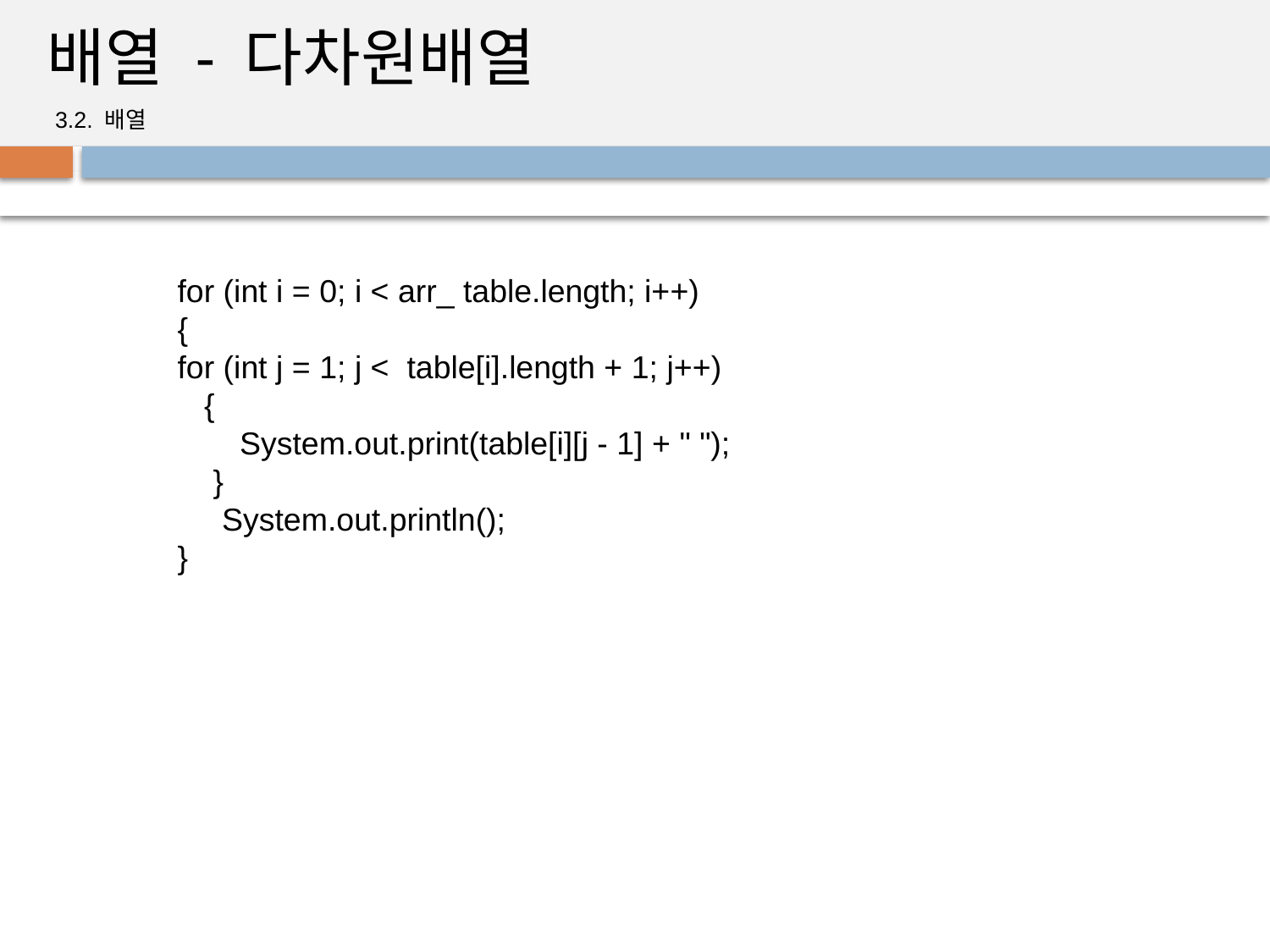

# 배열 - 다차원배열
3.2. 배열

for (int i = 0; i < arr_ table.length; i++)
{
for (int j = 1; j <  table[i].length + 1; j++)
   {
       System.out.print(table[i][j - 1] + " ");
    }
     System.out.println();
}